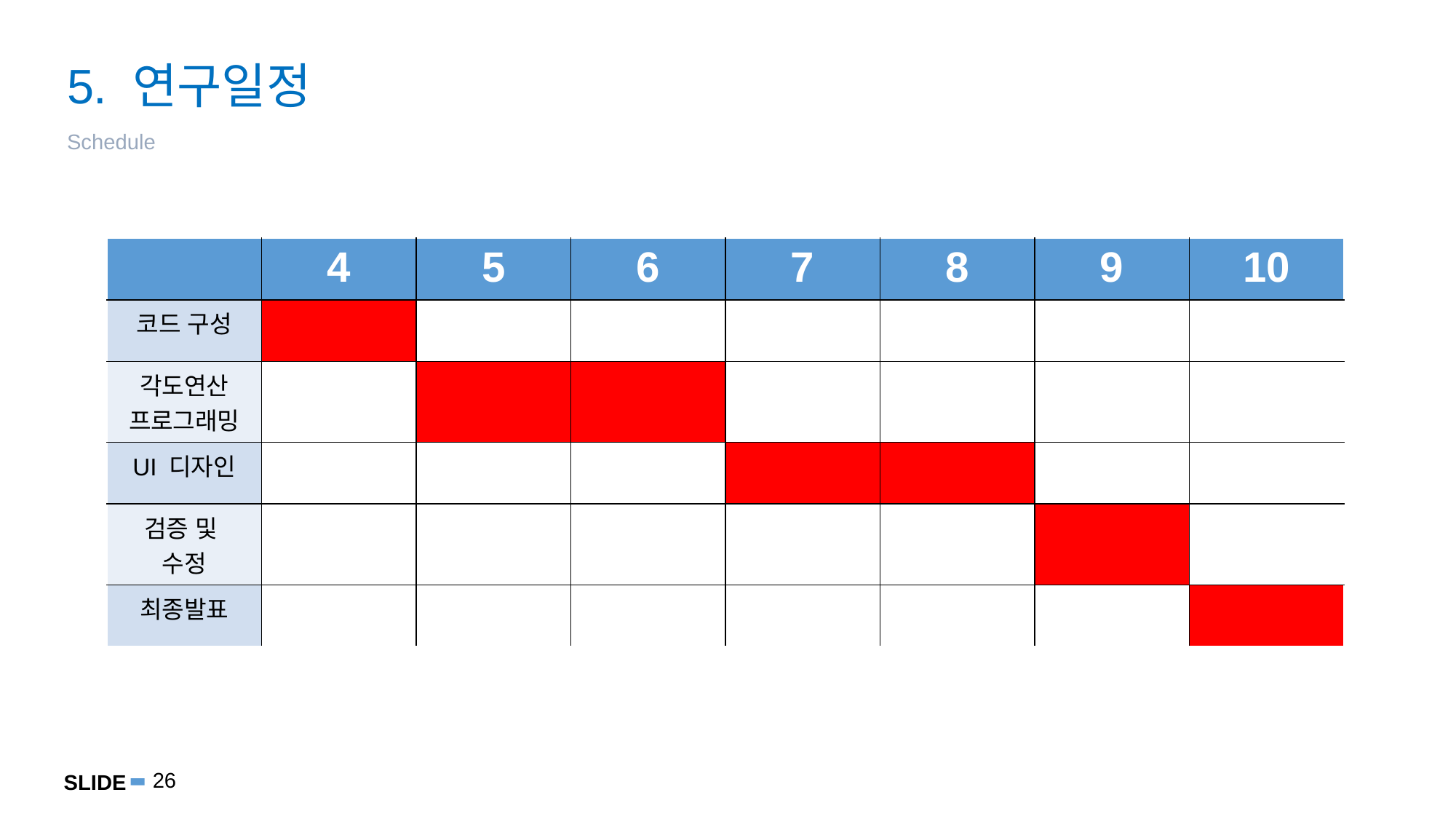

# 5. 연구일정
Schedule
|  | 4 | 5 | 6 | 7 | 8 | 9 | 10 |
| --- | --- | --- | --- | --- | --- | --- | --- |
| 코드 구성 |  |  |  |  |  |  |  |
| 각도연산 프로그래밍 |  |  |  |  |  |  |  |
| UI 디자인 |  |  |  |  |  |  |  |
| 검증 및 수정 |  |  |  |  |  |  |  |
| 최종발표 |  |  |  |  |  |  |  |